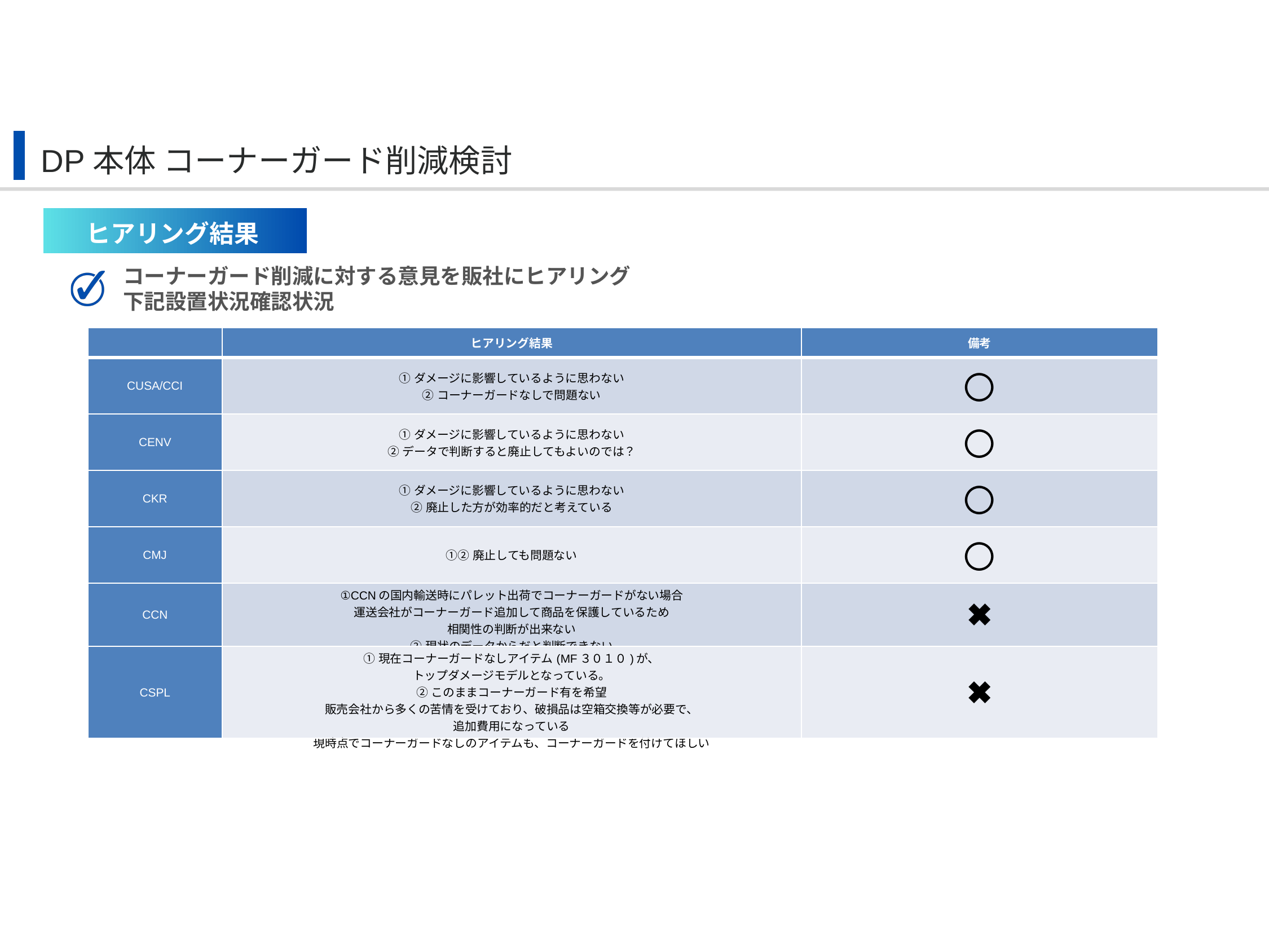

DP本体 コーナーガード削減検討

ヒアリング結果
　　　コーナーガード削減に対する意見を販社にヒアリング
　　　下記設置状況確認状況

|  | ヒアリング結果 | 備考 |
| --- | --- | --- |
| CUSA/CCI | ➀ダメージに影響しているように思わない ②コーナーガードなしで問題ない | 〇 |
| CENV | ➀ダメージに影響しているように思わない ②データで判断すると廃止してもよいのでは？ | 〇 |
| CKR | ➀ダメージに影響しているように思わない ②廃止した方が効率的だと考えている | 〇 |
| CMJ | ①②廃止しても問題ない | 〇 |
| CCN | ①CCNの国内輸送時にパレット出荷でコーナーガードがない場合 運送会社がコーナーガード追加して商品を保護しているため 相関性の判断が出来ない ②現状のデータからだと判断できない | ✖ |
| CSPL | ①現在コーナーガードなしアイテム(MF３０１０)が、 トップダメージモデルとなっている。 ②このままコーナーガード有を希望 販売会社から多くの苦情を受けており、破損品は空箱交換等が必要で、 追加費用になっている 現時点でコーナーガードなしのアイテムも、コーナーガードを付けてほしい | ✖ |